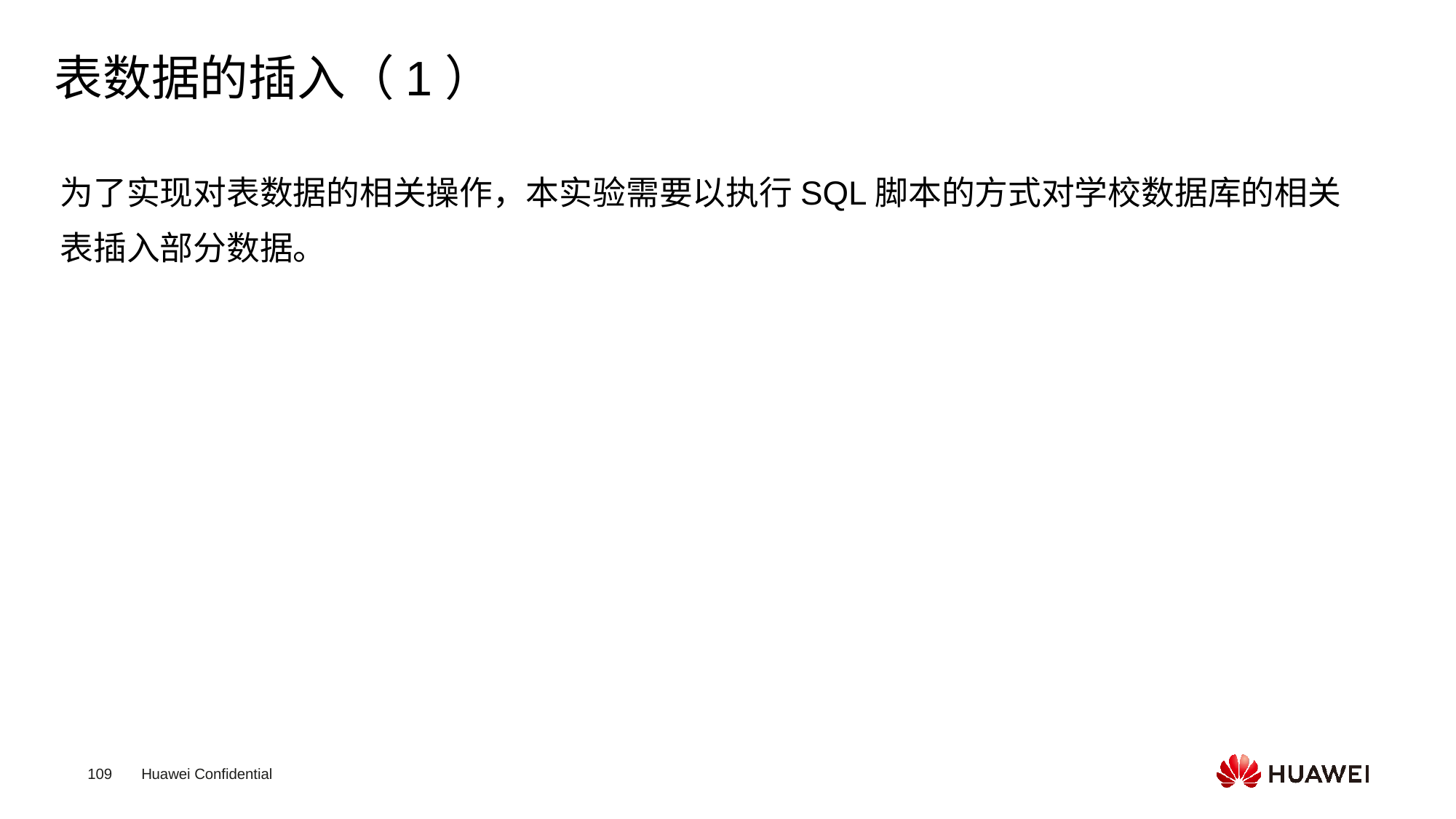

# 表数据的插入（1）
为了实现对表数据的相关操作，本实验需要以执行SQL脚本的方式对学校数据库的相关表插入部分数据。
Text
Text
Text
Text
Text
Text
Text
Text
Text
Text
Text
Text
Text
Text
Text
Text
Text
Text
Text
Text
Text
Text
Text
Text
Text
Text
Text
Text
Text
Text
Text
Text
Text
Text
Text
Text
Text
Text
Text
Text
Text
Text
Text
Text
Text
Text